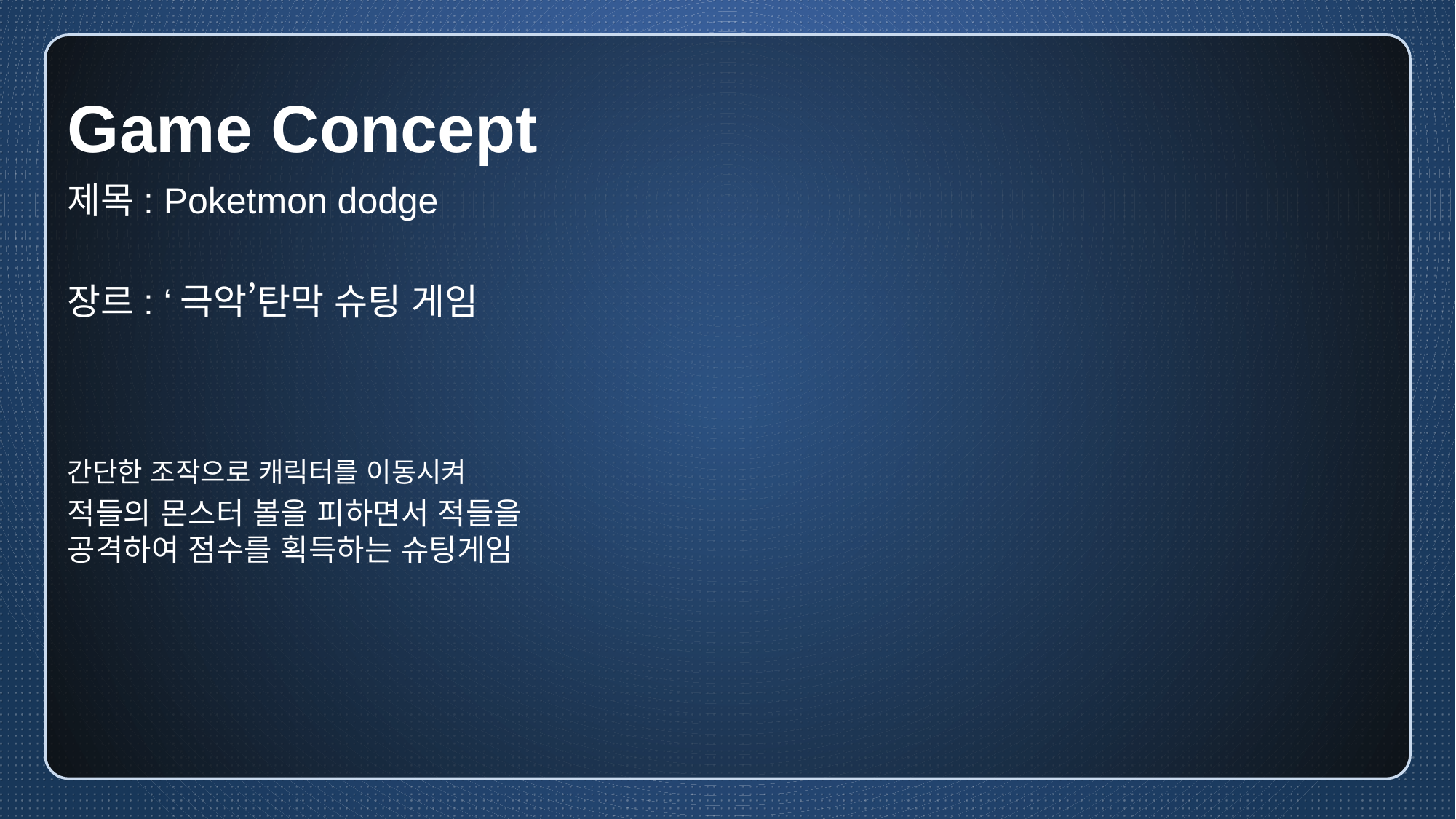

# Game Concept

제목: Poketmon dodge

장르: ‘극악’탄막 슈팅 게임

간단한 조작으로 캐릭터를 이동시켜
적들의 몬스터 볼을 피하면서 적들을 공격하여 점수를 획득하는 슈팅게임